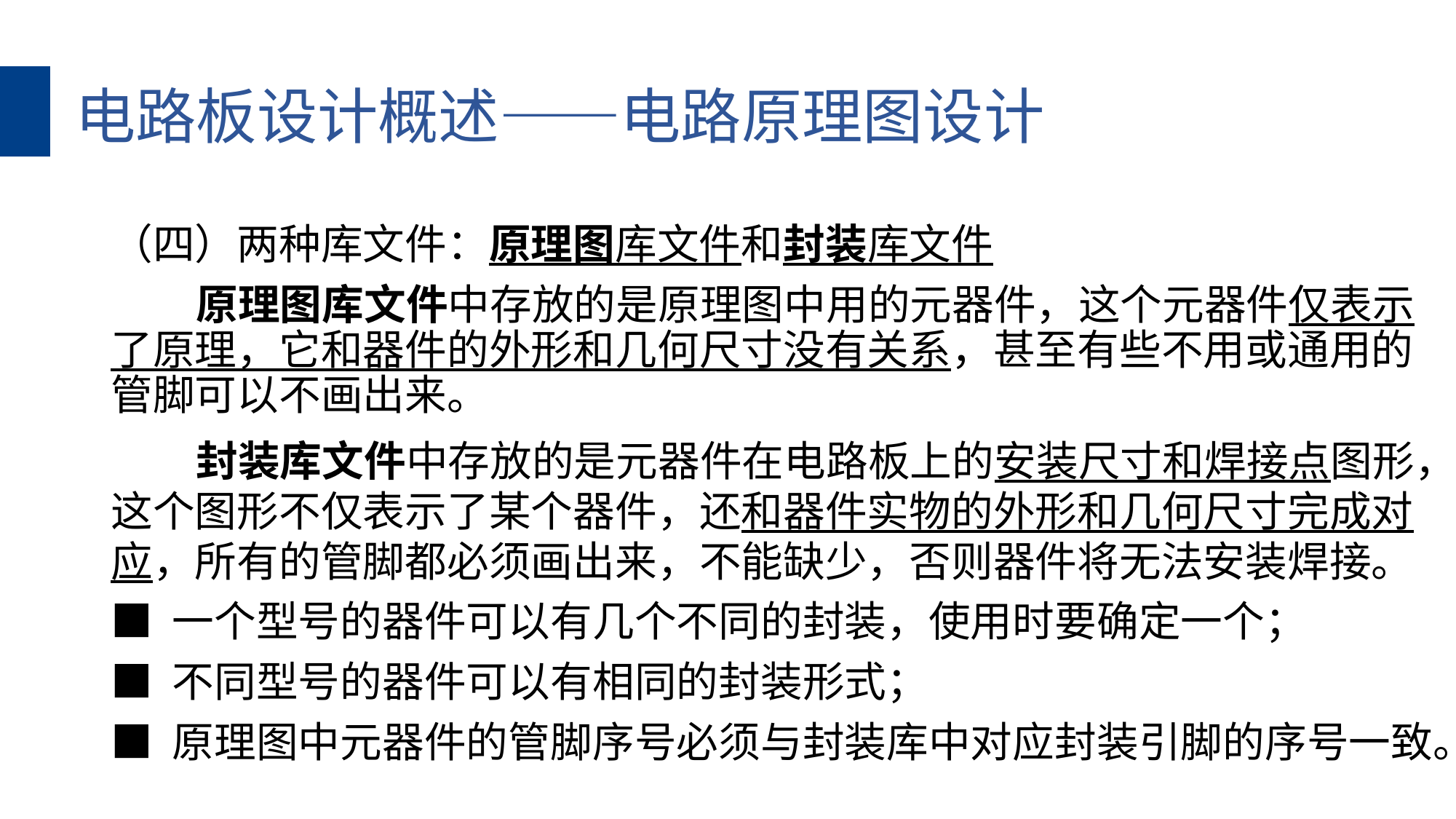

电路板设计概述——电路原理图设计
（四）两种库文件：原理图库文件和封装库文件
原理图库文件中存放的是原理图中用的元器件，这个元器件仅表示了原理，它和器件的外形和几何尺寸没有关系，甚至有些不用或通用的管脚可以不画出来。
封装库文件中存放的是元器件在电路板上的安装尺寸和焊接点图形，这个图形不仅表示了某个器件，还和器件实物的外形和几何尺寸完成对应，所有的管脚都必须画出来，不能缺少，否则器件将无法安装焊接。
■ 一个型号的器件可以有几个不同的封装，使用时要确定一个；
■ 不同型号的器件可以有相同的封装形式；
■ 原理图中元器件的管脚序号必须与封装库中对应封装引脚的序号一致。